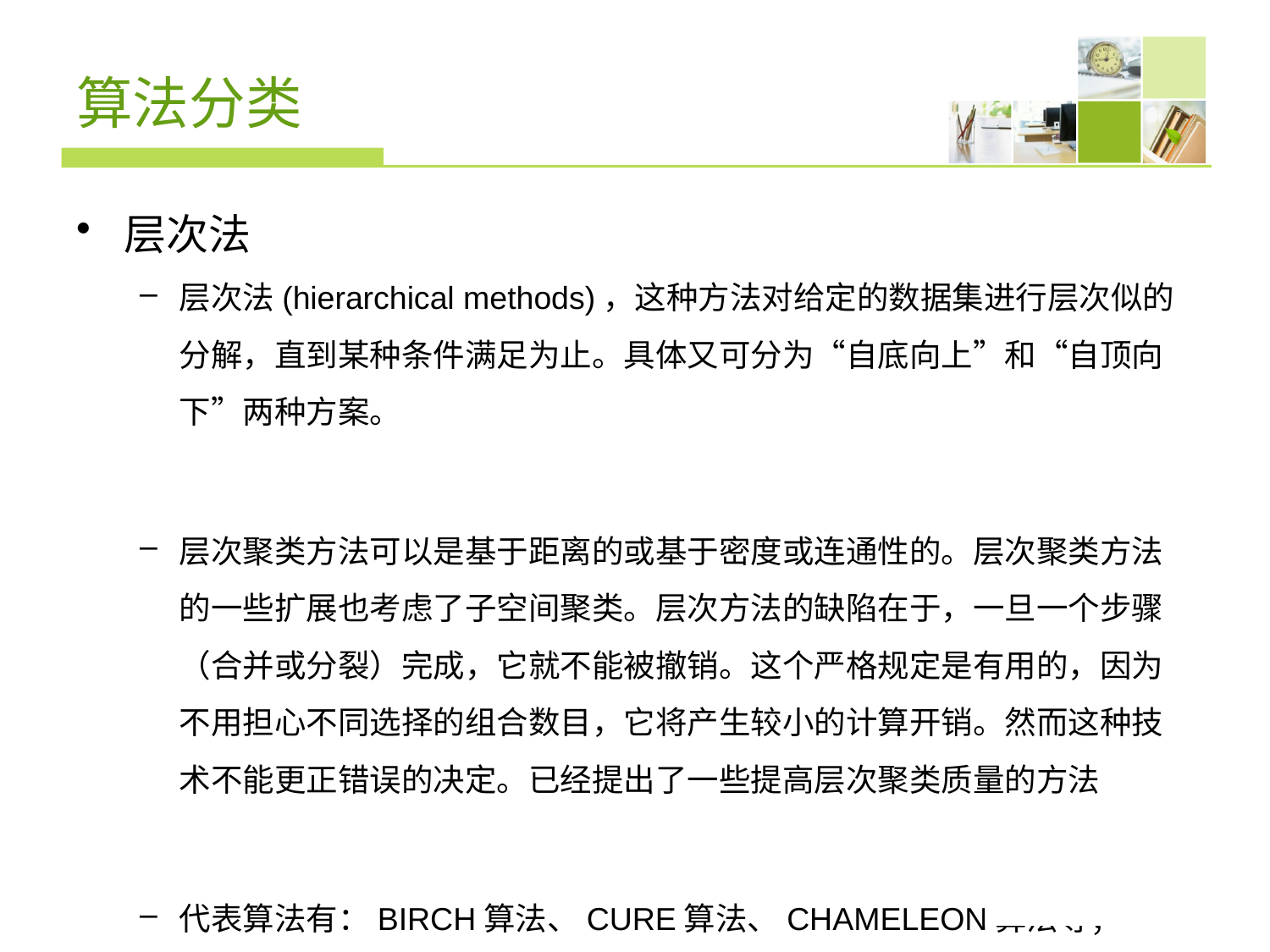

# 算法分类
层次法
层次法(hierarchical methods)，这种方法对给定的数据集进行层次似的分解，直到某种条件满足为止。具体又可分为“自底向上”和“自顶向下”两种方案。

层次聚类方法可以是基于距离的或基于密度或连通性的。层次聚类方法的一些扩展也考虑了子空间聚类。层次方法的缺陷在于，一旦一个步骤（合并或分裂）完成，它就不能被撤销。这个严格规定是有用的，因为不用担心不同选择的组合数目，它将产生较小的计算开销。然而这种技术不能更正错误的决定。已经提出了一些提高层次聚类质量的方法

代表算法有：BIRCH算法、CURE算法、CHAMELEON算法等；